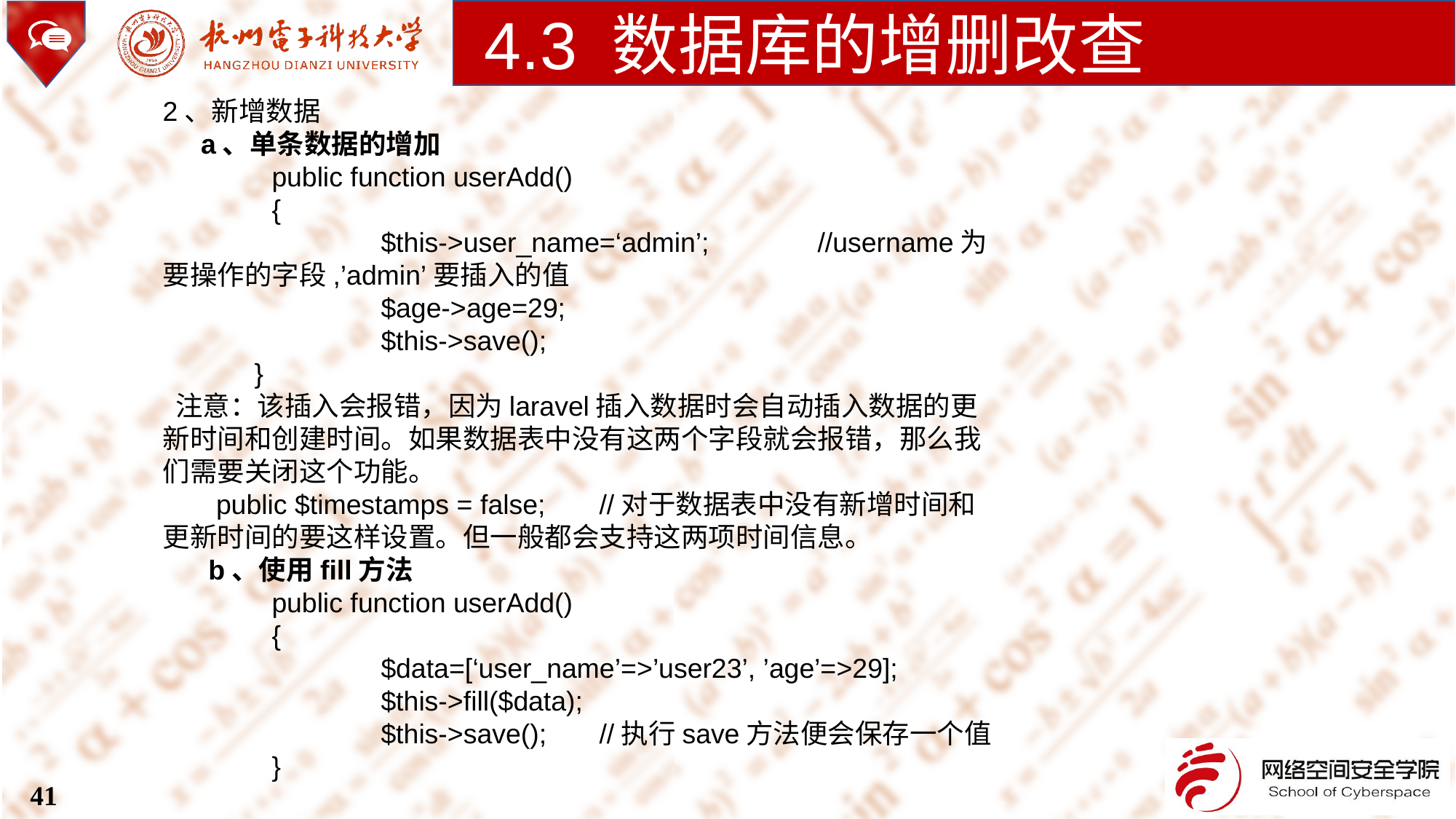

4.3 数据库的增删改查
2、新增数据
     a、单条数据的增加
            	public function userAdd()
	{
            		$this->user_name=‘admin’;	//username为要操作的字段,’admin’要插入的值
            		$age->age=29;
            		$this->save();
            }
 注意：该插入会报错，因为laravel插入数据时会自动插入数据的更新时间和创建时间。如果数据表中没有这两个字段就会报错，那么我们需要关闭这个功能。
       public $timestamps = false;	//对于数据表中没有新增时间和更新时间的要这样设置。但一般都会支持这两项时间信息。
      b、使用fill方法
            	public function userAdd()
	{
               	$data=[‘user_name’=>’user23’, ’age’=>29];
              	 	$this->fill($data);
               	$this->save();	//执行save方法便会保存一个值
            	}
41